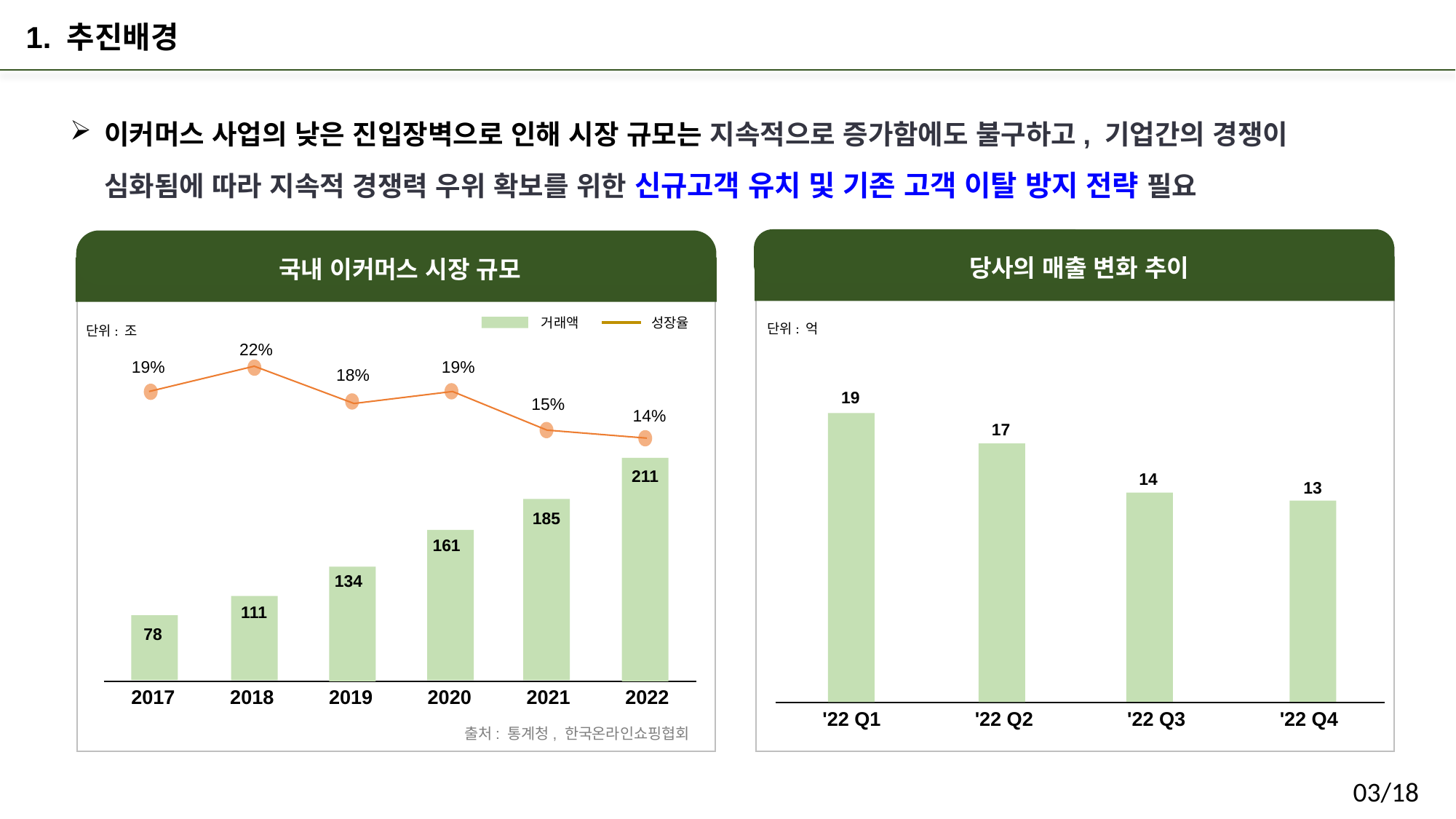

1. 추진배경
이커머스 사업의 낮은 진입장벽으로 인해 시장 규모는 지속적으로 증가함에도 불구하고, 기업간의 경쟁이 심화됨에 따라 지속적 경쟁력 우위 확보를 위한 신규고객 유치 및 기존 고객 이탈 방지 전략 필요

당사의 매출 변화 추이

국내 이커머스 시장 규모

거래액

성장율
단위: 억
단위: 조
22%
19%
19%
18%

19

15%

14%

17

211
14
13

185
161

134

111

78
| 2017 | 2018 | 2019 | 2020 | 2021 | 2022 |
| --- | --- | --- | --- | --- | --- |
| '22 Q1 | '22 Q2 | '22 Q3 | '22 Q4 |
| --- | --- | --- | --- |
출처: 통계청, 한국온라인쇼핑협회
03/18